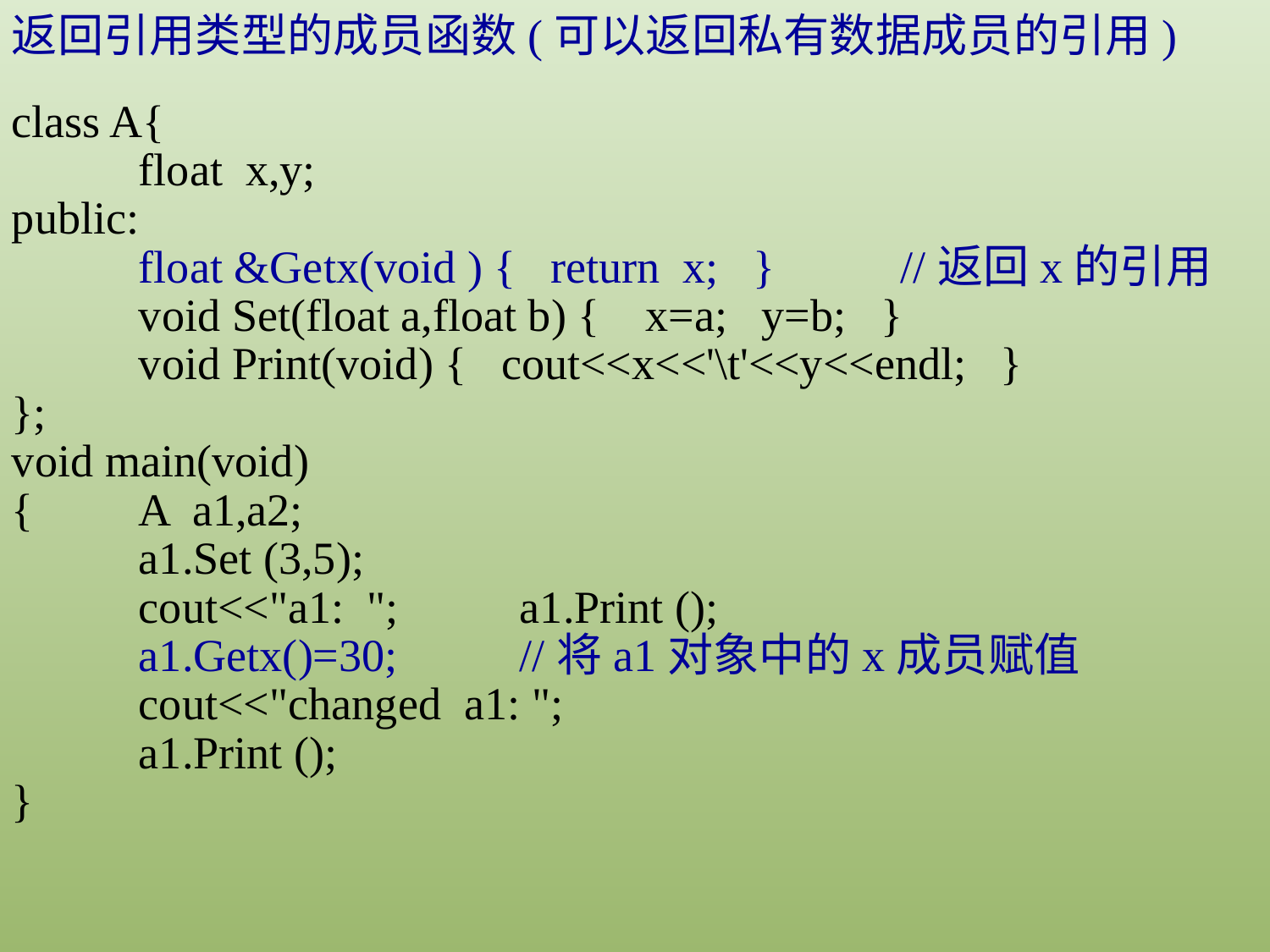

返回引用类型的成员函数(可以返回私有数据成员的引用)
class A{
	float  x,y;
public:
	float &Getx(void ) {   return  x;   } 	//返回x的引用
	void Set(float a,float b) {    x=a;   y=b;   }
	void Print(void) {   cout<<x<<'\t'<<y<<endl;   }
};
void main(void)
{	A  a1,a2;
	a1.Set (3,5);
	cout<<"a1:  ";   	a1.Print ();
	a1.Getx()=30;	//将a1对象中的x成员赋值
	cout<<"changed  a1: ";
	a1.Print ();
}
642